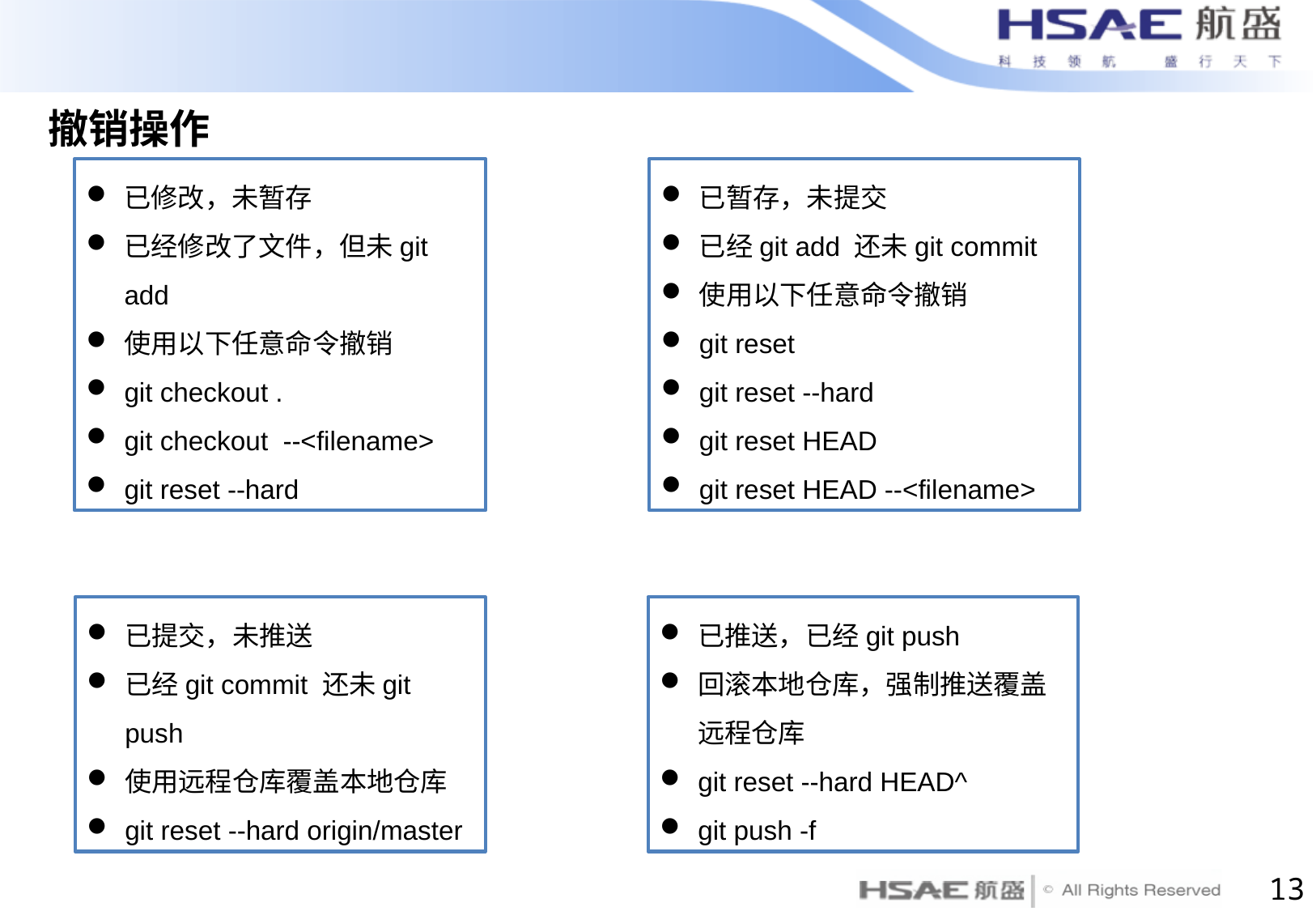

撤销操作
已修改，未暂存
已经修改了文件，但未git add
使用以下任意命令撤销
git checkout .
git checkout  --<filename>
git reset --hard
已暂存，未提交
已经git add 还未git commit
使用以下任意命令撤销
git reset
git reset --hard
git reset HEAD
git reset HEAD --<filename>
已提交，未推送
已经git commit 还未git push
使用远程仓库覆盖本地仓库
git reset --hard origin/master
已推送，已经git push
回滚本地仓库，强制推送覆盖远程仓库
git reset --hard HEAD^
git push -f